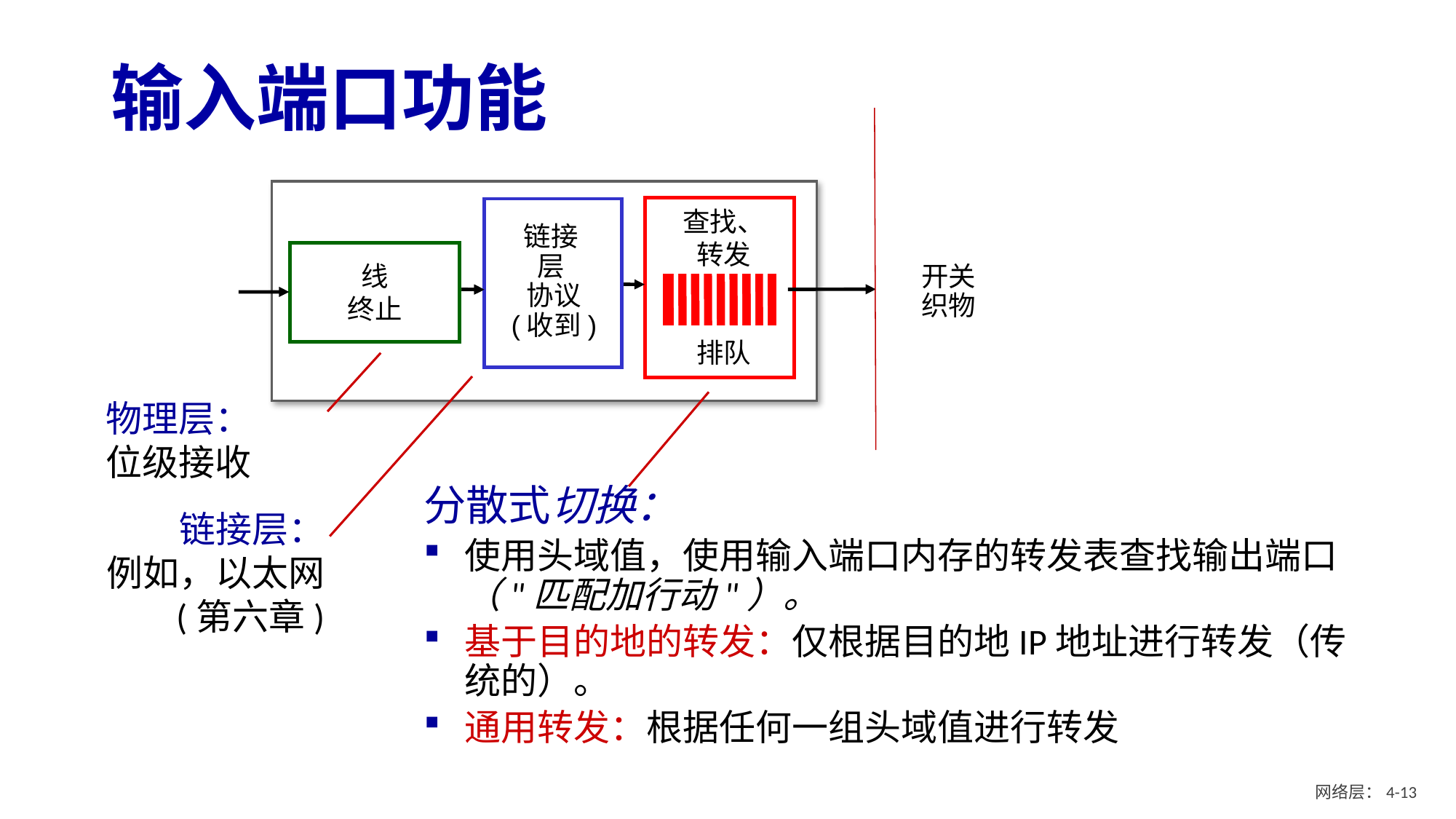

# 输入端口功能

链接层：
例如，以太网
(第六章)
链接
层
协议
(收到)
查找、
转发

排队
开关
织物
线
终止

物理层：
位级接收

分散式切换：
使用头域值，使用输入端口内存的转发表查找输出端口（"匹配加行动"）。
基于目的地的转发：仅根据目的地IP地址进行转发（传统的）。
通用转发：根据任何一组头域值进行转发
网络层：4-13